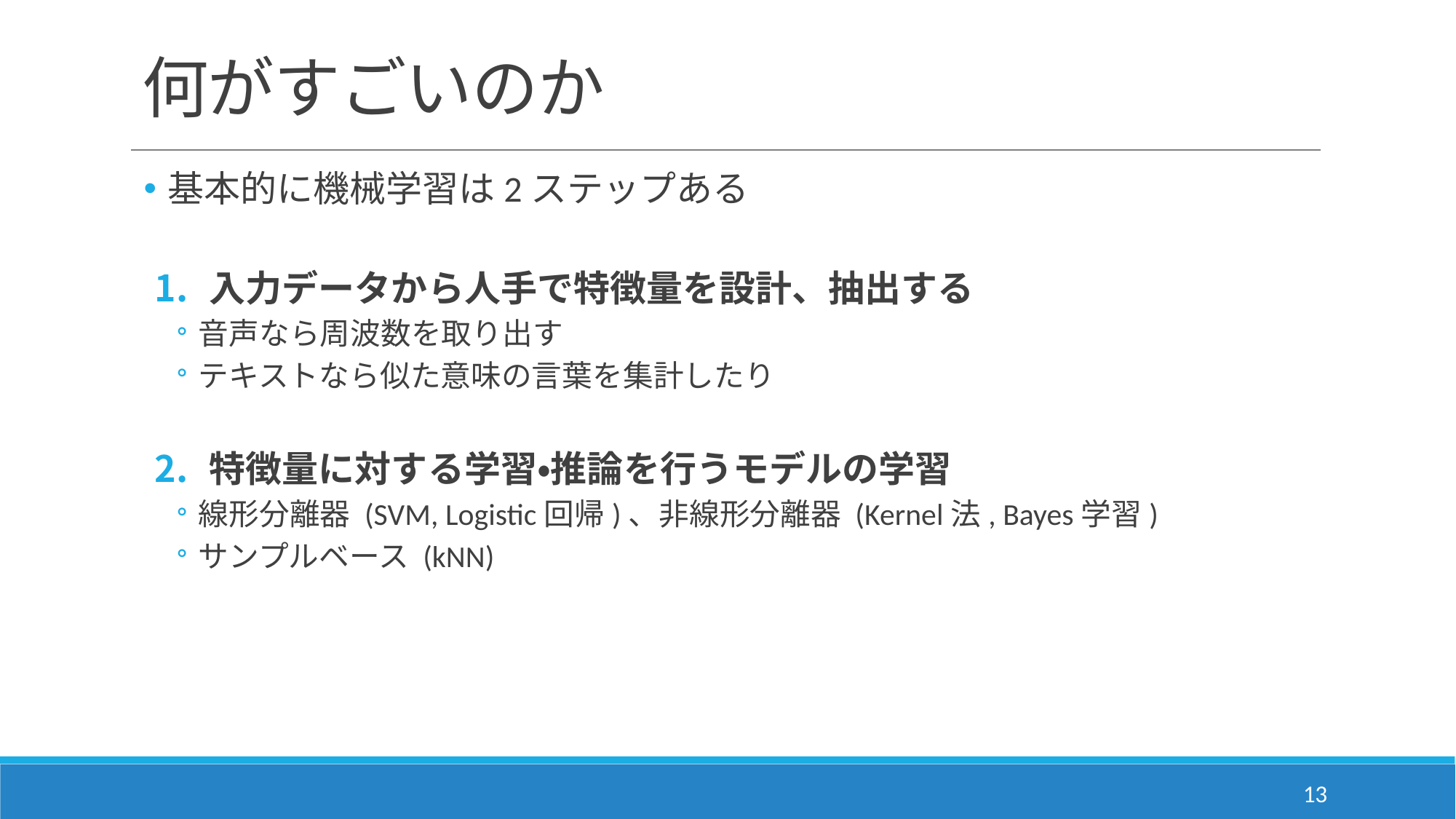

# 何がすごいのか
基本的に機械学習は2ステップある

入力データから人手で特徴量を設計、抽出する
音声なら周波数を取り出す
テキストなら似た意味の言葉を集計したり

特徴量に対する学習・推論を行うモデルの学習
線形分離器 (SVM, Logistic回帰)、非線形分離器 (Kernel法, Bayes学習)
サンプルベース (kNN)

13